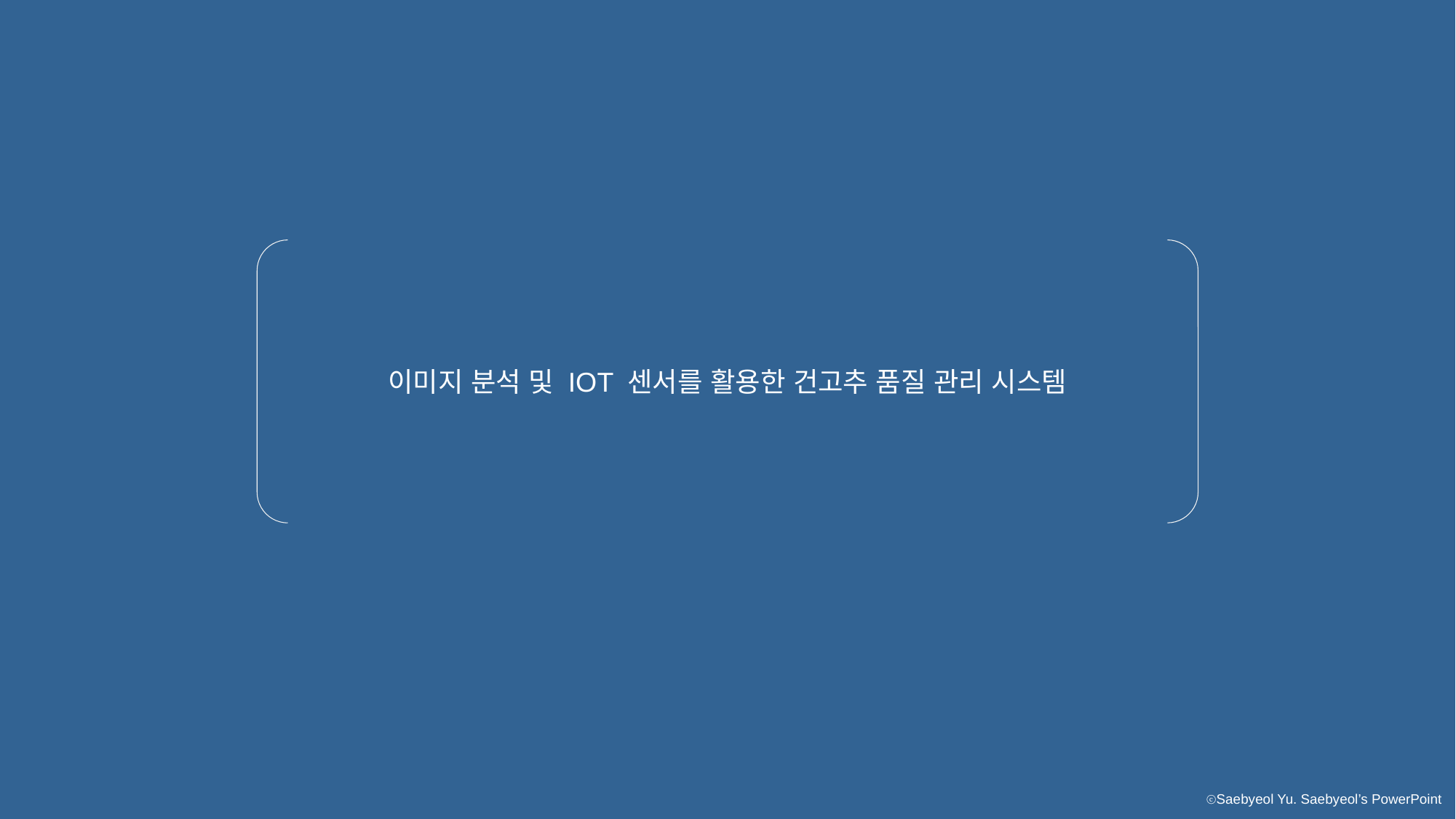

이미지 분석 및 IOT 센서를 활용한 건고추 품질 관리 시스템